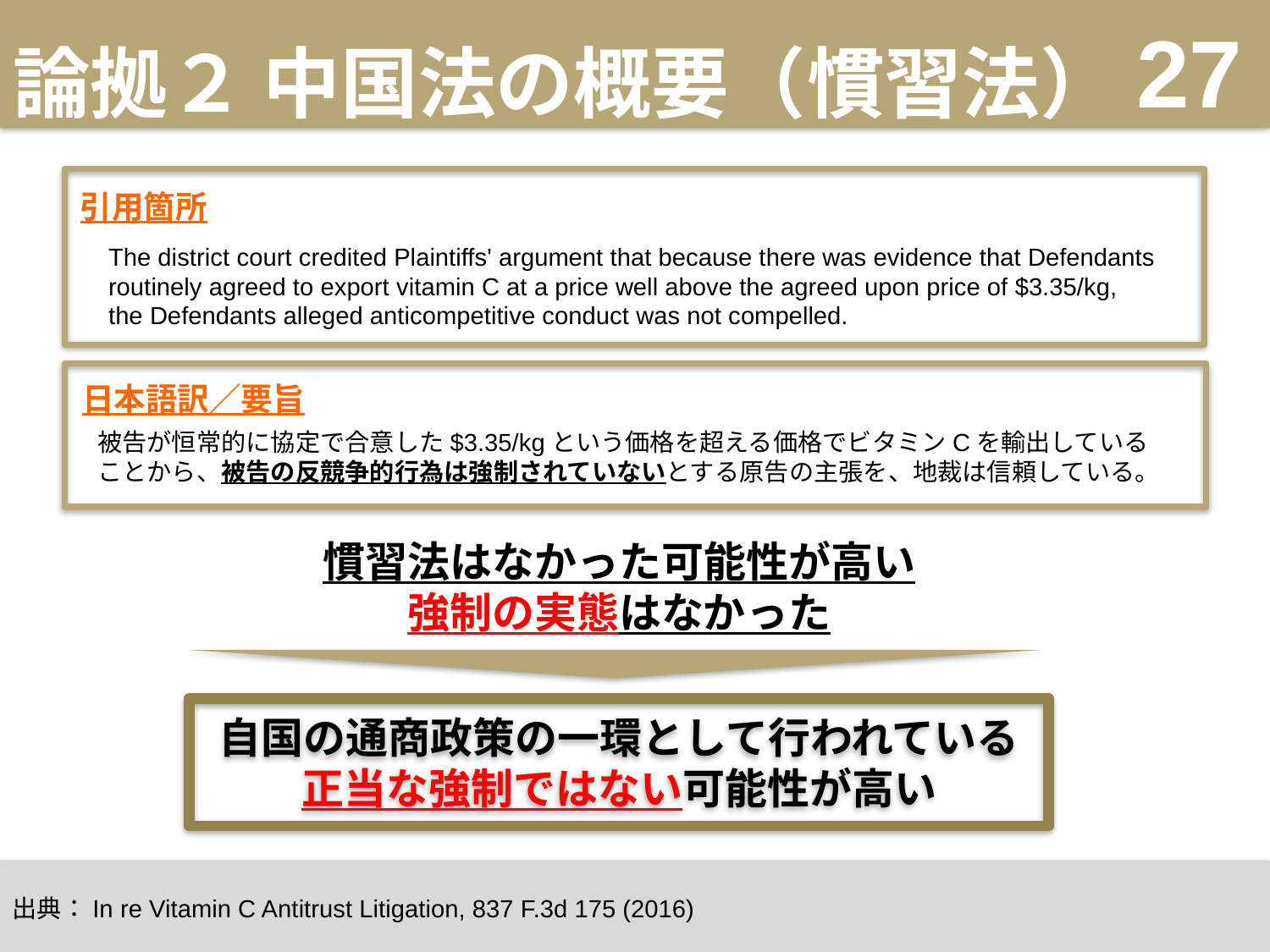

# 論拠２ 中国法の概要（慣習法）
27

引用箇所
The district court credited Plaintiffs' argument that because there was evidence that Defendants routinely agreed to export vitamin C at a price well above the agreed upon price of $3.35/kg, the Defendants alleged anticompetitive conduct was not compelled.

日本語訳／要旨
被告が恒常的に協定で合意した$3.35/kgという価格を超える価格でビタミンCを輸出していることから、被告の反競争的行為は強制されていないとする原告の主張を、地裁は信頼している。
慣習法はなかった可能性が高い
強制の実態はなかった

自国の通商政策の一環として行われている
正当な強制ではない可能性が高い
出典：In re Vitamin C Antitrust Litigation, 837 F.3d 175 (2016)